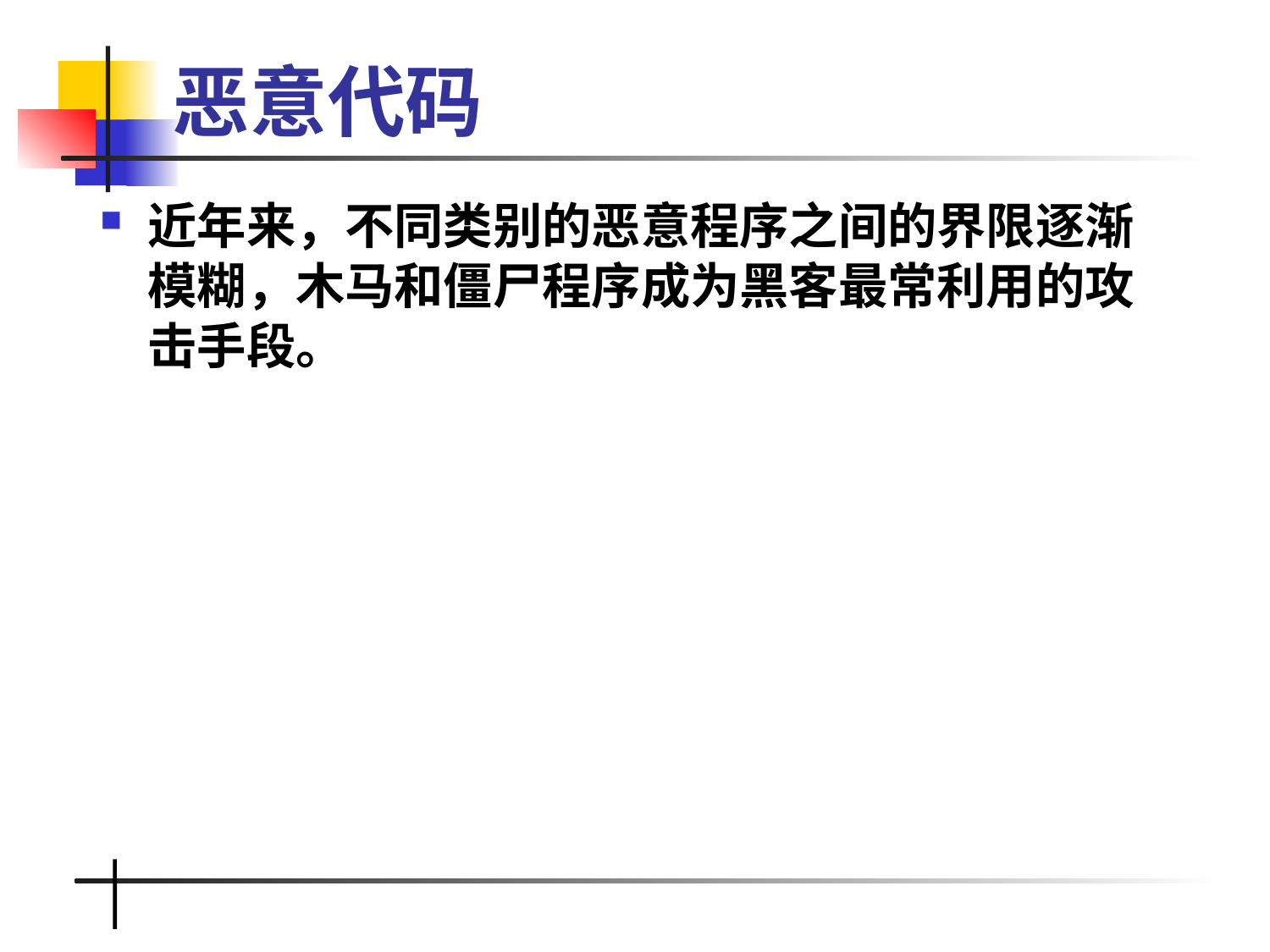

# 恶意代码
近年来，不同类别的恶意程序之间的界限逐渐模糊，木马和僵尸程序成为黑客最常利用的攻击手段。